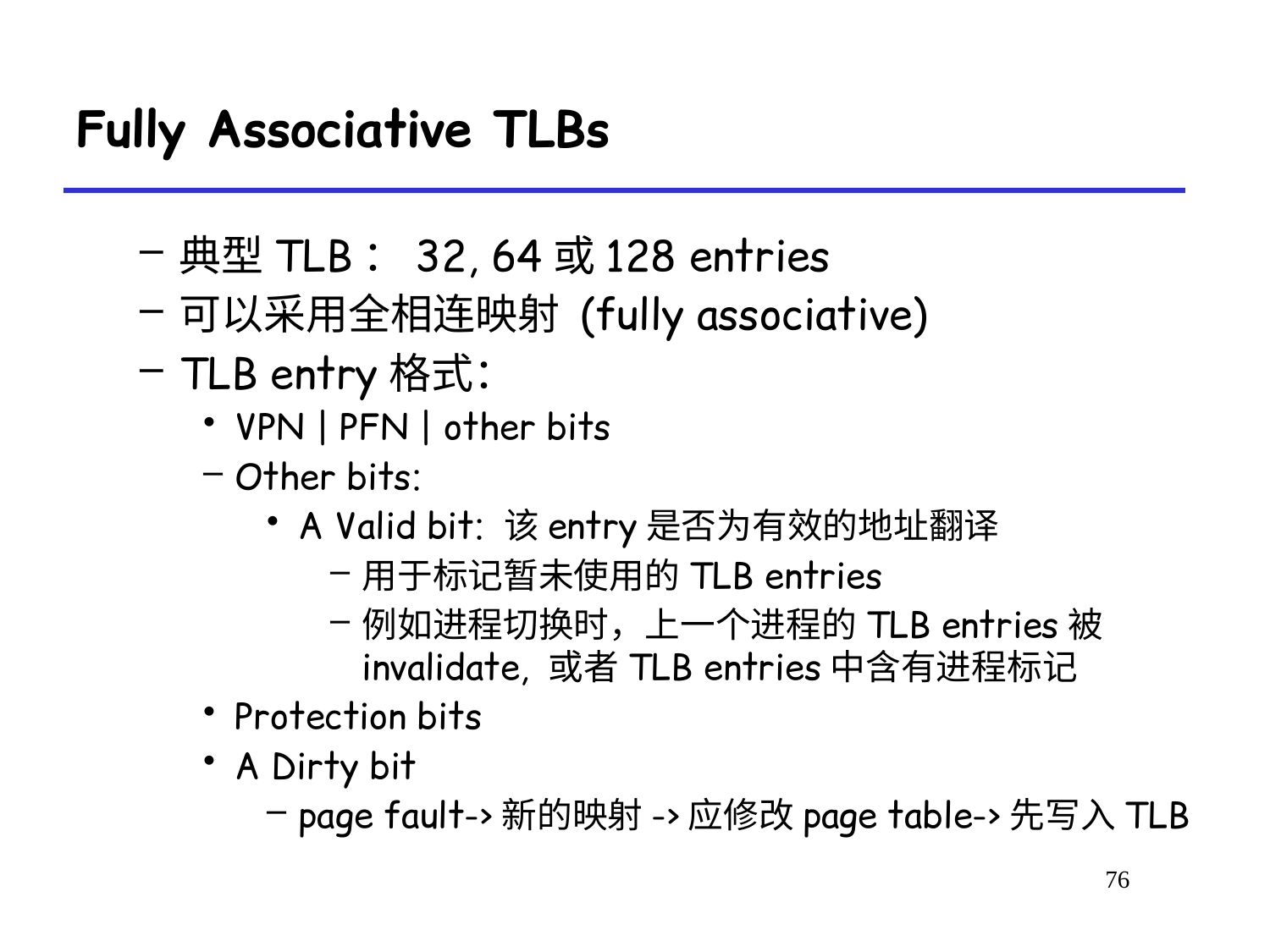

# Fully Associative TLBs
典型TLB：32, 64或128 entries
可以采用全相连映射 (fully associative)
TLB entry格式：
VPN | PFN | other bits
Other bits:
A Valid bit: 该entry是否为有效的地址翻译
用于标记暂未使用的TLB entries
例如进程切换时，上一个进程的TLB entries被invalidate, 或者TLB entries中含有进程标记
Protection bits
A Dirty bit
page fault->新的映射->应修改page table->先写入TLB
76